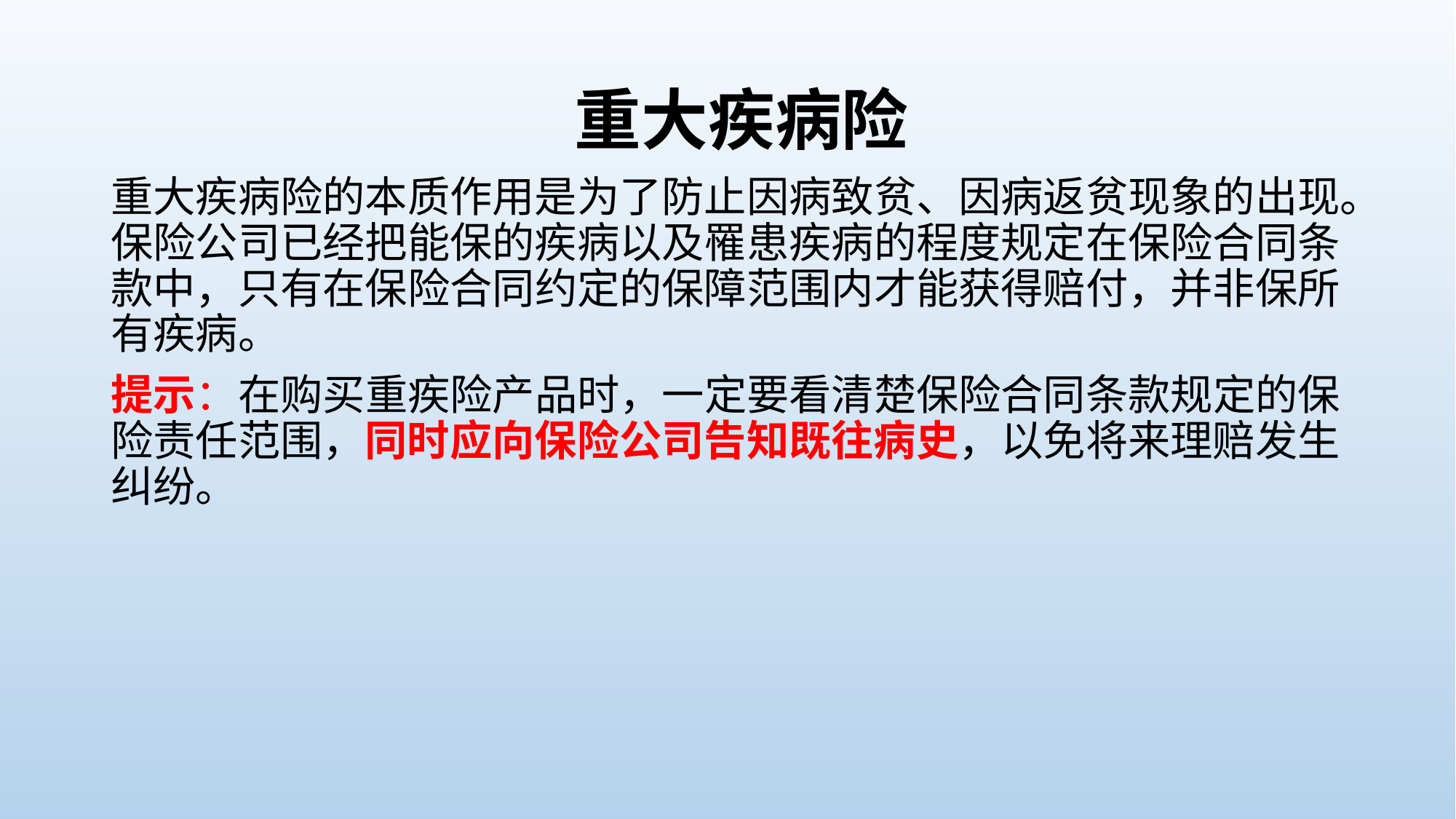

# 重大疾病险
重大疾病险的本质作用是为了防止因病致贫、因病返贫现象的出现。保险公司已经把能保的疾病以及罹患疾病的程度规定在保险合同条款中，只有在保险合同约定的保障范围内才能获得赔付，并非保所有疾病。
提示：在购买重疾险产品时，一定要看清楚保险合同条款规定的保险责任范围，同时应向保险公司告知既往病史，以免将来理赔发生纠纷。